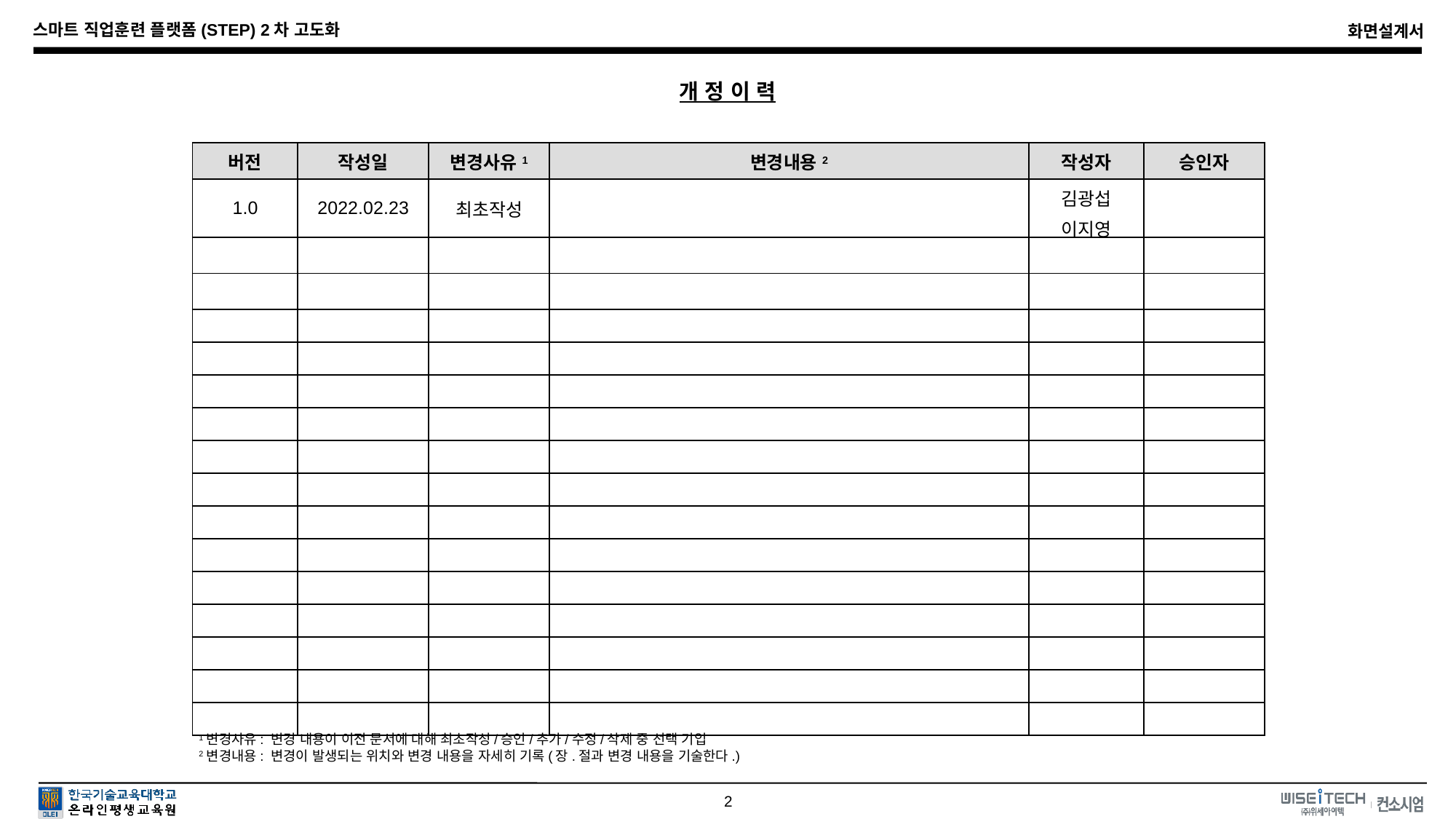

개 정 이 력
| 버전 | 작성일 | 변경사유1 | 변경내용2 | 작성자 | 승인자 |
| --- | --- | --- | --- | --- | --- |
| 1.0 | 2022.02.23 | 최초작성 |  | 김광섭 이지영 |  |
|  |  |  |  |  |  |
|  |  |  |  |  |  |
|  |  |  |  |  |  |
|  |  |  |  |  |  |
|  |  |  |  |  |  |
|  |  |  |  |  |  |
|  |  |  |  |  |  |
|  |  |  |  |  |  |
|  |  |  |  |  |  |
|  |  |  |  |  |  |
|  |  |  |  |  |  |
|  |  |  |  |  |  |
|  |  |  |  |  |  |
|  |  |  |  |  |  |
|  |  |  |  |  |  |
1변경사유: 변경 내용이 이전 문서에 대해 최초작성/승인/추가/수정/삭제 중 선택 기입
2변경내용: 변경이 발생되는 위치와 변경 내용을 자세히 기록(장.절과 변경 내용을 기술한다.)